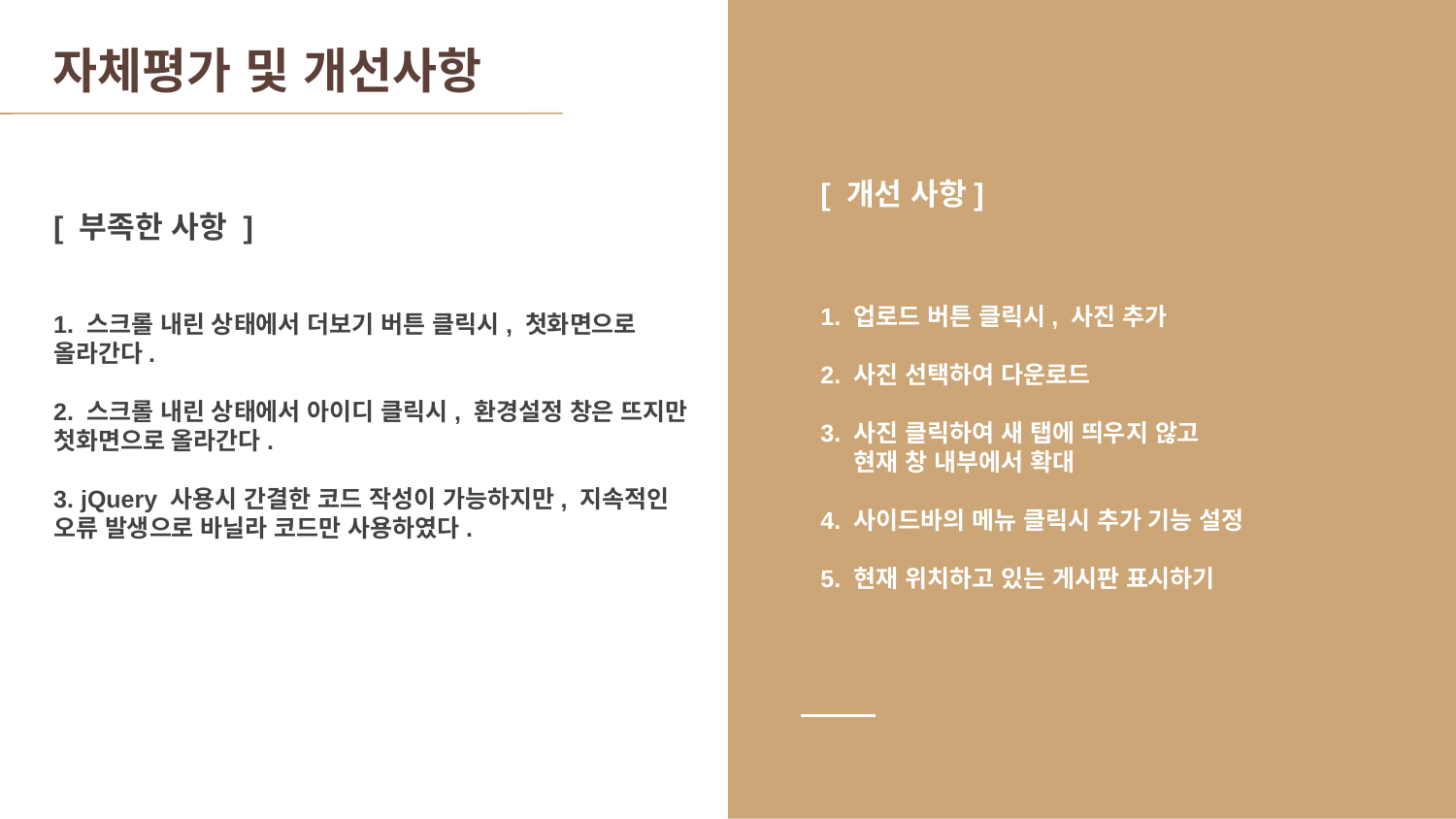

자체평가 및 개선사항
[ 개선 사항]

1. 업로드 버튼 클릭시, 사진 추가

2. 사진 선택하여 다운로드

3. 사진 클릭하여 새 탭에 띄우지 않고
    현재 창 내부에서 확대

4. 사이드바의 메뉴 클릭시 추가 기능 설정

5. 현재 위치하고 있는 게시판 표시하기

[ 부족한 사항 ]

1. 스크롤 내린 상태에서 더보기 버튼 클릭시, 첫화면으로 올라간다.

2. 스크롤 내린 상태에서 아이디 클릭시, 환경설정 창은 뜨지만 첫화면으로 올라간다.

3. jQuery 사용시 간결한 코드 작성이 가능하지만, 지속적인 오류 발생으로 바닐라 코드만 사용하였다.